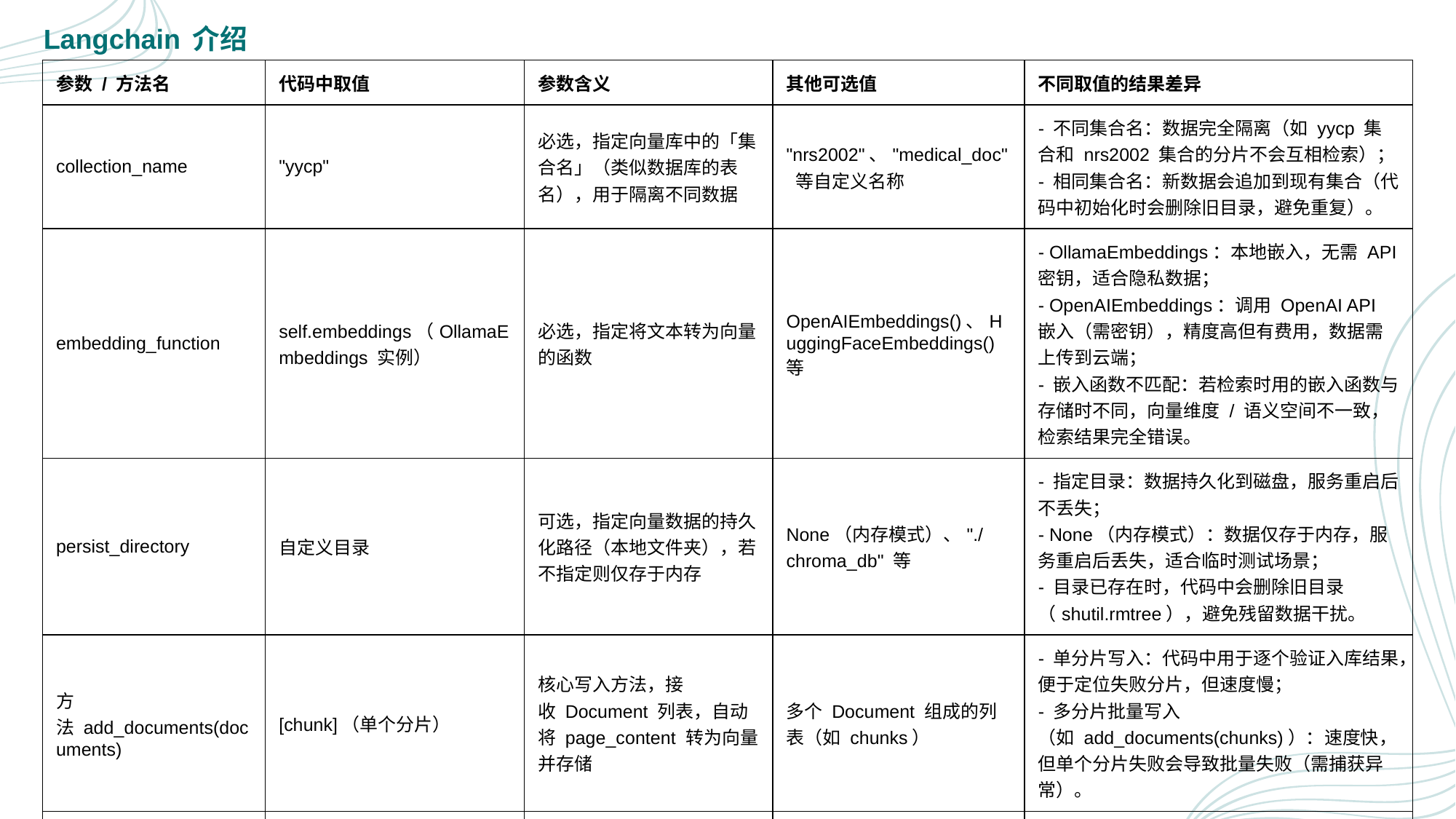

Langchain 介绍
| 参数 / 方法名 | 代码中取值 | 参数含义 | 其他可选值 | 不同取值的结果差异 |
| --- | --- | --- | --- | --- |
| collection\_name | "yycp" | 必选，指定向量库中的「集合名」（类似数据库的表名），用于隔离不同数据 | "nrs2002"、"medical\_doc" 等自定义名称 | - 不同集合名：数据完全隔离（如 yycp 集合和 nrs2002 集合的分片不会互相检索）； - 相同集合名：新数据会追加到现有集合（代码中初始化时会删除旧目录，避免重复）。 |
| embedding\_function | self.embeddings（OllamaEmbeddings 实例） | 必选，指定将文本转为向量的函数 | OpenAIEmbeddings()、HuggingFaceEmbeddings() 等 | - OllamaEmbeddings：本地嵌入，无需 API 密钥，适合隐私数据； - OpenAIEmbeddings：调用 OpenAI API 嵌入（需密钥），精度高但有费用，数据需上传到云端； - 嵌入函数不匹配：若检索时用的嵌入函数与存储时不同，向量维度 / 语义空间不一致，检索结果完全错误。 |
| persist\_directory | 自定义目录 | 可选，指定向量数据的持久化路径（本地文件夹），若不指定则仅存于内存 | None（内存模式）、"./chroma\_db" 等 | - 指定目录：数据持久化到磁盘，服务重启后不丢失； - None（内存模式）：数据仅存于内存，服务重启后丢失，适合临时测试场景； - 目录已存在时，代码中会删除旧目录（shutil.rmtree），避免残留数据干扰。 |
| 方法 add\_documents(documents) | [chunk]（单个分片） | 核心写入方法，接收 Document 列表，自动将 page\_content 转为向量并存储 | 多个 Document 组成的列表（如 chunks） | - 单分片写入：代码中用于逐个验证入库结果，便于定位失败分片，但速度慢； - 多分片批量写入（如 add\_documents(chunks)）：速度快，但单个分片失败会导致批量失败（需捕获异常）。 |
| 方法 \_collection.get(where={...}) | where={"chunk\_id": chunk.metadata["chunk\_id"]} | 检索方法，按元数据过滤（where 条件） | where={"file\_id": "missing\_file\_id"}、where={"business\_scene": "NRS2002"} | - 精准过滤：仅返回符合元数据条件的分片（如代码中验证 chunk\_id 是否存在）； - 无过滤条件（get()）：返回集合中所有分片，适合全量统计。 |